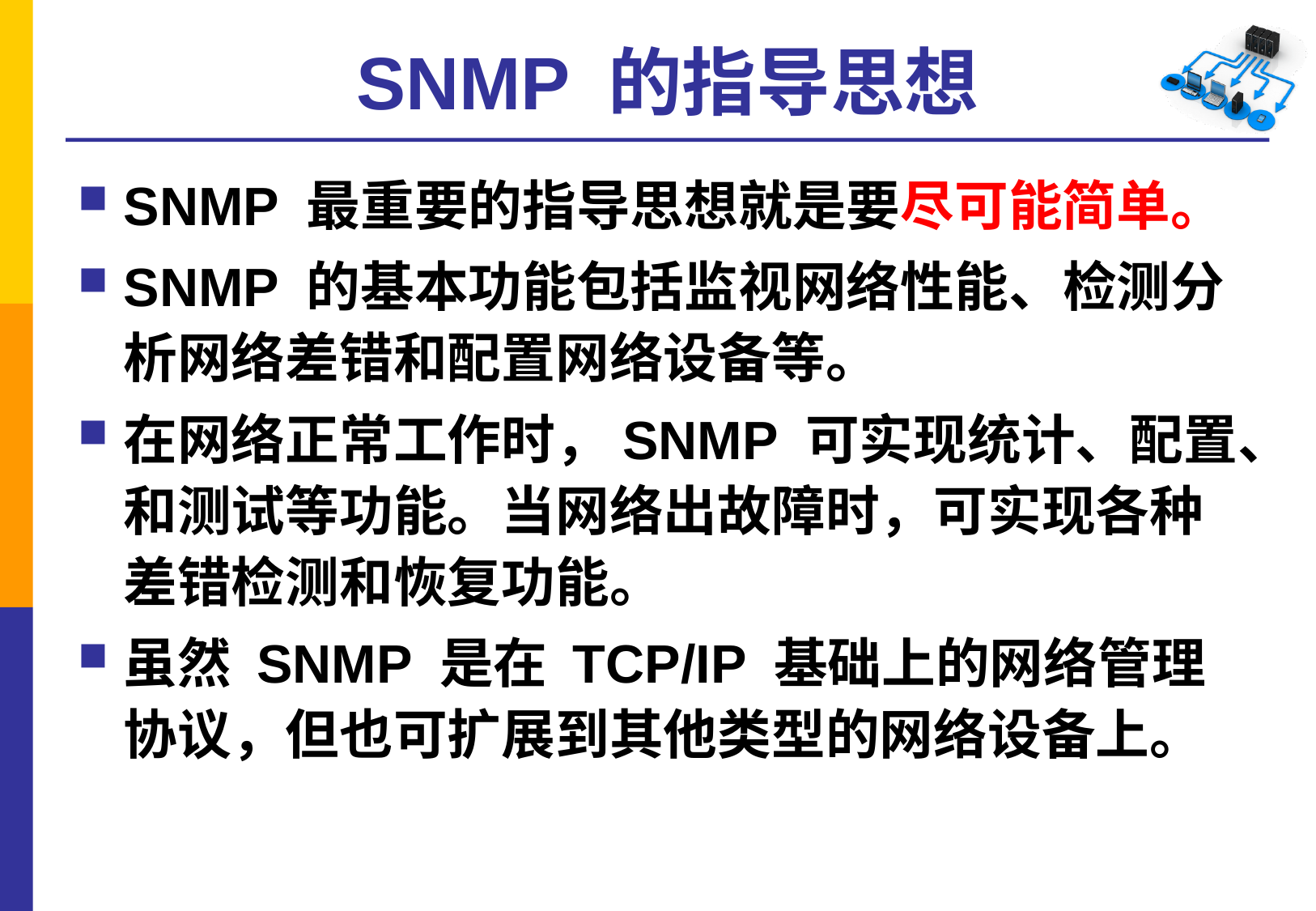

# SNMP 的指导思想
SNMP 最重要的指导思想就是要尽可能简单。
SNMP 的基本功能包括监视网络性能、检测分析网络差错和配置网络设备等。
在网络正常工作时，SNMP 可实现统计、配置、和测试等功能。当网络出故障时，可实现各种差错检测和恢复功能。
虽然 SNMP 是在 TCP/IP 基础上的网络管理协议，但也可扩展到其他类型的网络设备上。